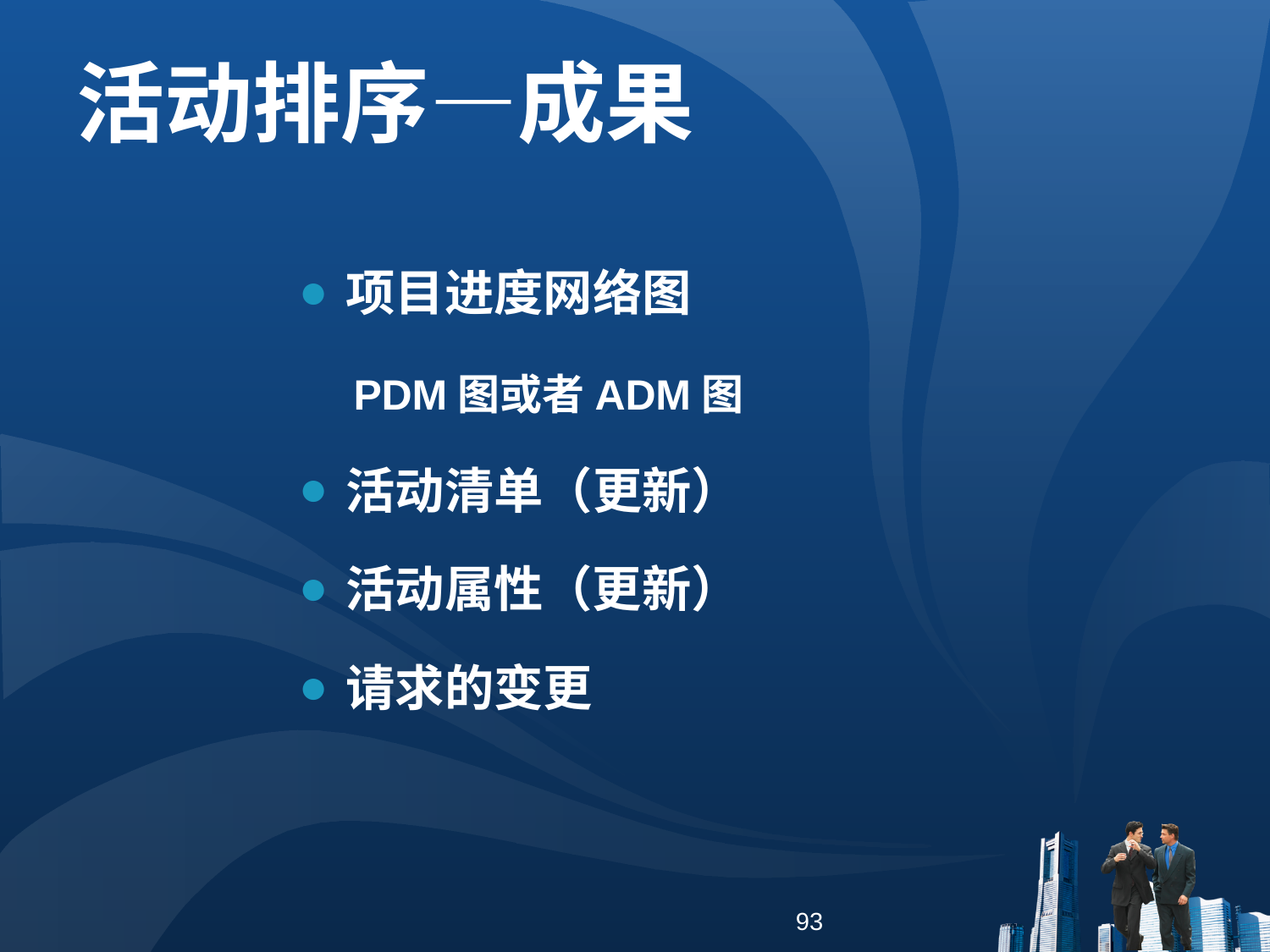

活动排序—成果
项目进度网络图
    PDM图或者ADM图
活动清单（更新）
活动属性（更新）
请求的变更
93